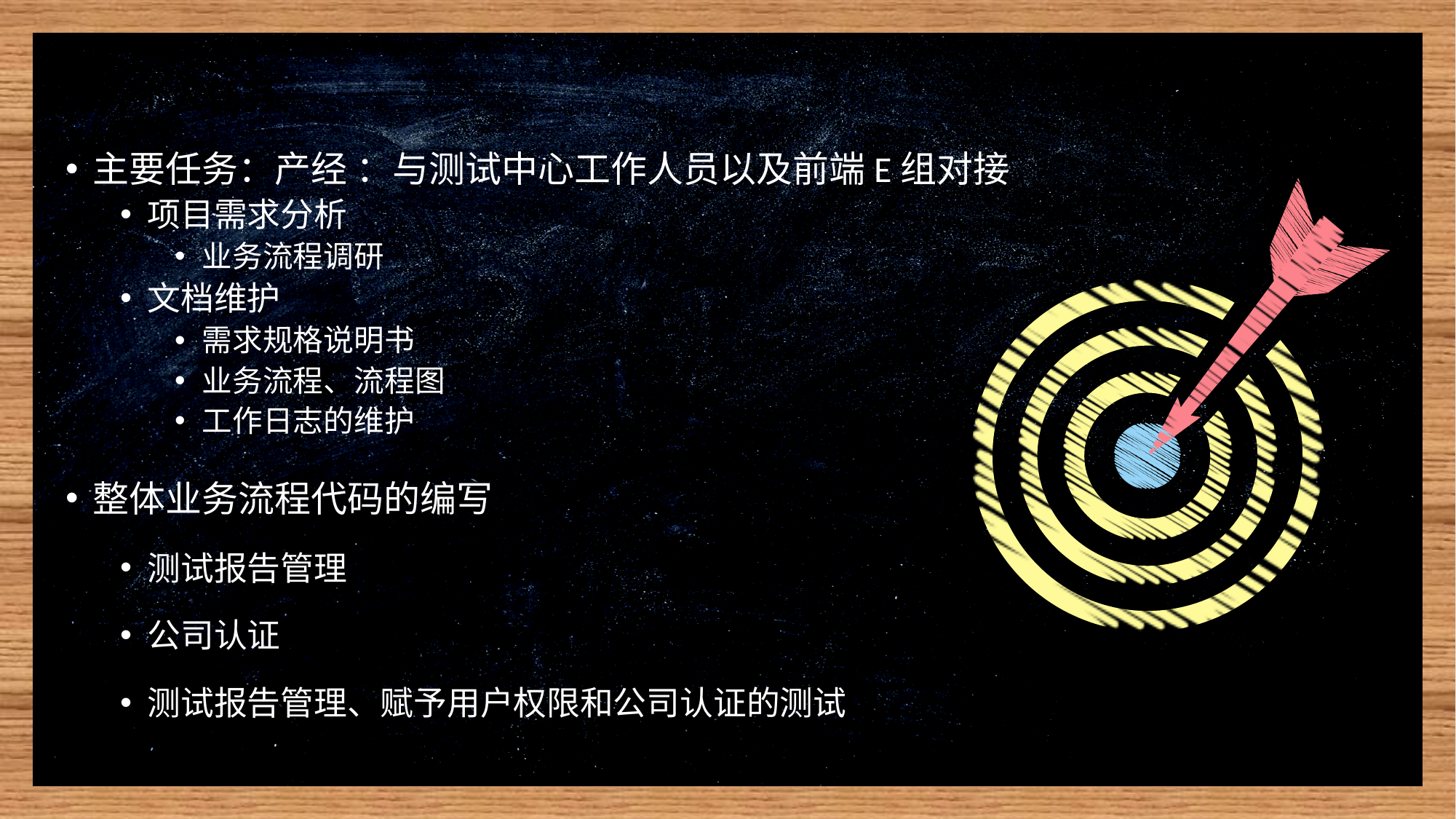

个人任务
主要任务：产经 ：与测试中心工作人员以及前端E组对接
项目需求分析
业务流程调研
文档维护
需求规格说明书
业务流程、流程图
工作日志的维护
整体业务流程代码的编写
测试报告管理
公司认证
测试报告管理、赋予用户权限和公司认证的测试